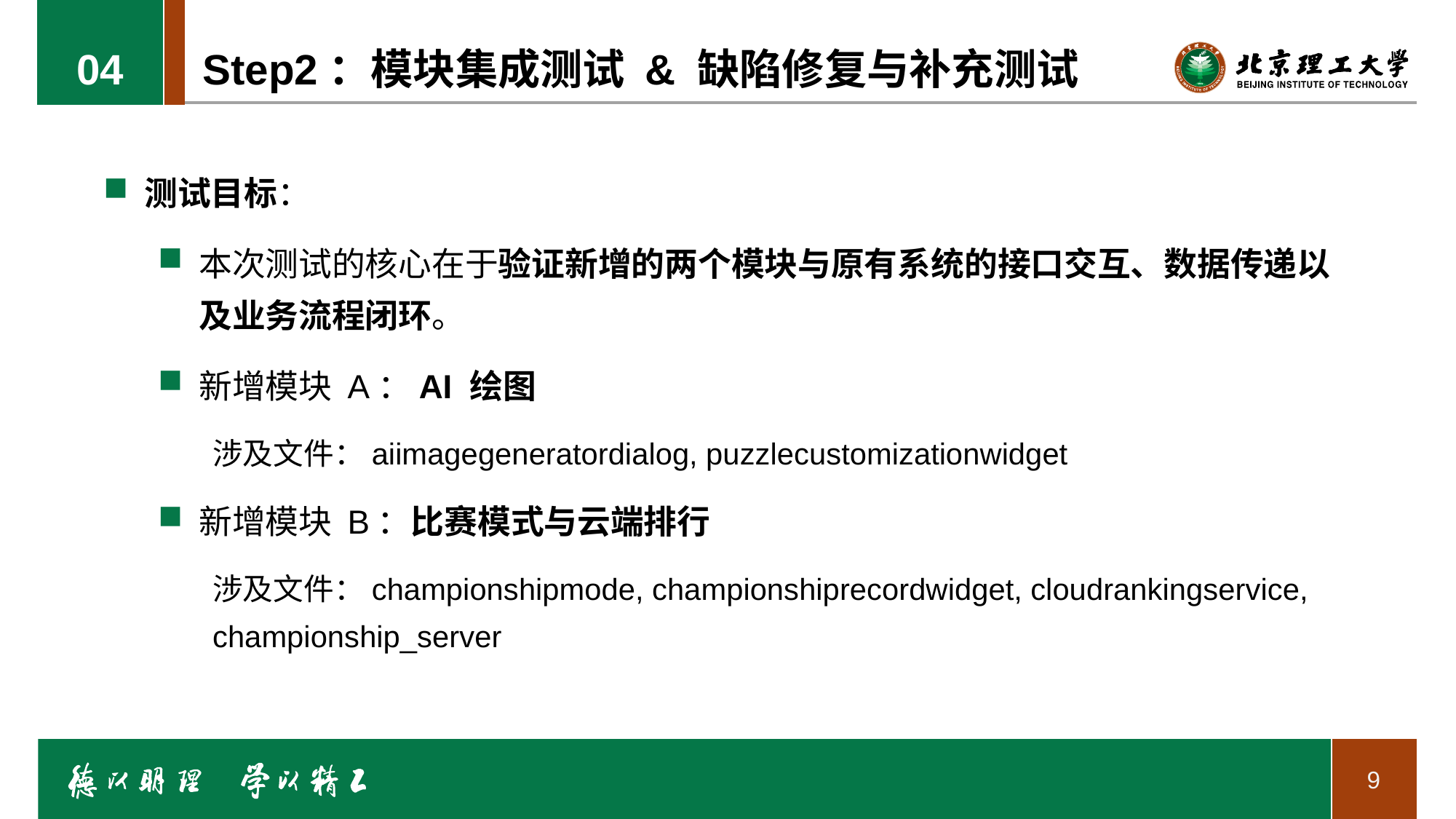

04
# Step2：模块集成测试 & 缺陷修复与补充测试
测试目标：
本次测试的核心在于验证新增的两个模块与原有系统的接口交互、数据传递以及业务流程闭环。
新增模块 A：AI 绘图
涉及文件：aiimagegeneratordialog, puzzlecustomizationwidget
新增模块 B：比赛模式与云端排行
涉及文件：championshipmode, championshiprecordwidget, cloudrankingservice, championship_server